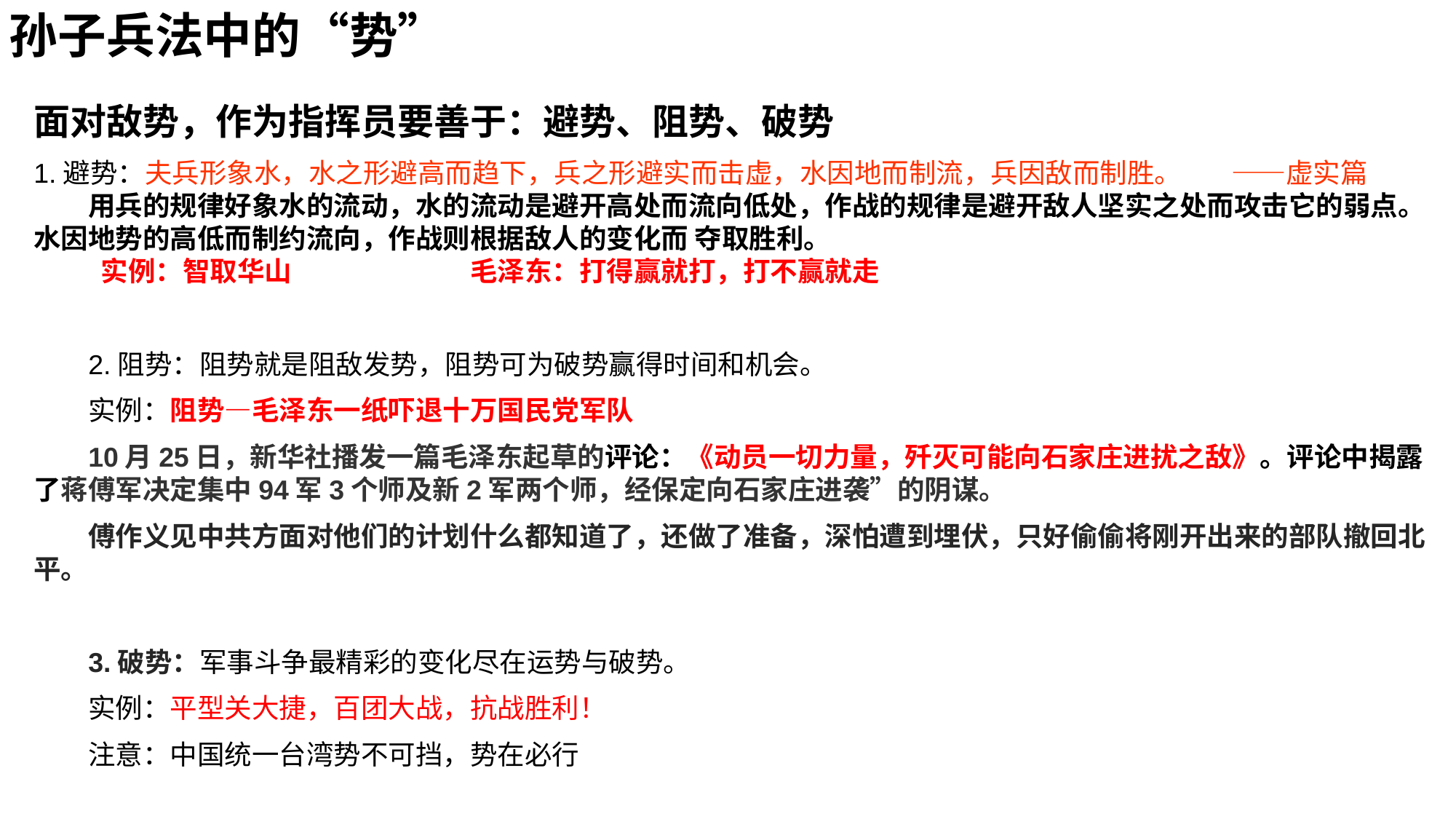

孙子兵法中的“势”
面对敌势，作为指挥员要善于：避势、阻势、破势
1.避势：夫兵形象水，水之形避高而趋下，兵之形避实而击虚，水因地而制流，兵因敌而制胜。        ——虚实篇
用兵的规律好象水的流动，水的流动是避开高处而流向低处，作战的规律是避开敌人坚实之处而攻击它的弱点。水因地势的高低而制约流向，作战则根据敌人的变化而 夺取胜利。
 实例：智取华山 		毛泽东：打得赢就打，打不赢就走

2.阻势：阻势就是阻敌发势，阻势可为破势赢得时间和机会。
实例：阻势—毛泽东一纸吓退十万国民党军队
10月25日，新华社播发一篇毛泽东起草的评论：《动员一切力量，歼灭可能向石家庄进扰之敌》。评论中揭露了蒋傅军决定集中94军3个师及新2军两个师，经保定向石家庄进袭”的阴谋。
傅作义见中共方面对他们的计划什么都知道了，还做了准备，深怕遭到埋伏，只好偷偷将刚开出来的部队撤回北平。

3.破势：军事斗争最精彩的变化尽在运势与破势。
实例：平型关大捷，百团大战，抗战胜利！
注意：中国统一台湾势不可挡，势在必行